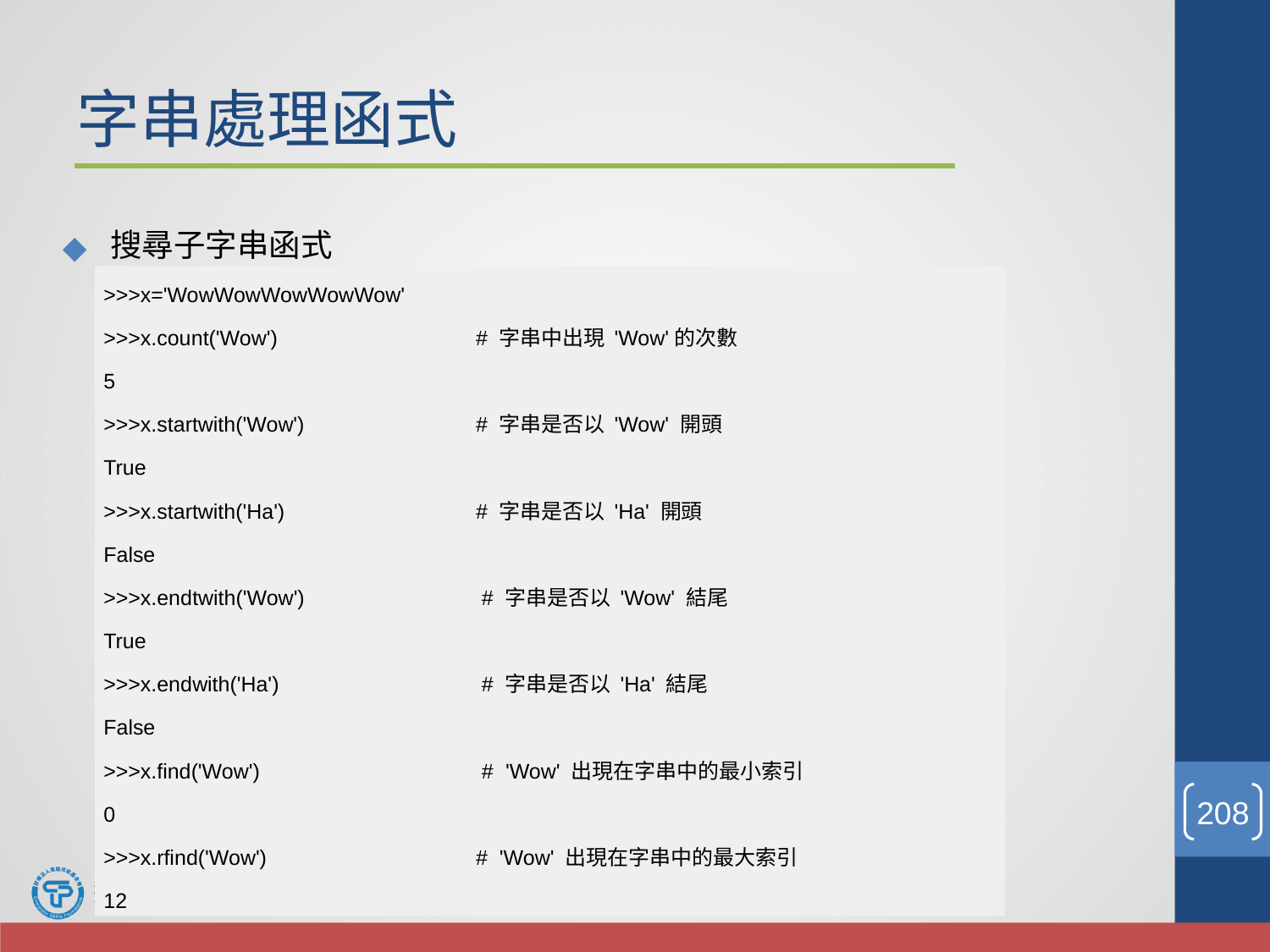

# 字串處理函式
搜尋子字串函式

>>>x='WowWowWowWowWow'
>>>x.count('Wow')		# 字串中出現 'Wow'的次數
5
>>>x.startwith('Wow')		# 字串是否以 'Wow' 開頭
True
>>>x.startwith('Ha')		# 字串是否以 'Ha' 開頭
False
>>>x.endtwith('Wow')		 # 字串是否以 'Wow' 結尾
True
>>>x.endwith('Ha')		 # 字串是否以 'Ha' 結尾
False
>>>x.find('Wow')		 #  'Wow' 出現在字串中的最小索引
0
>>>x.rfind('Wow')		#  'Wow' 出現在字串中的最大索引
12

208